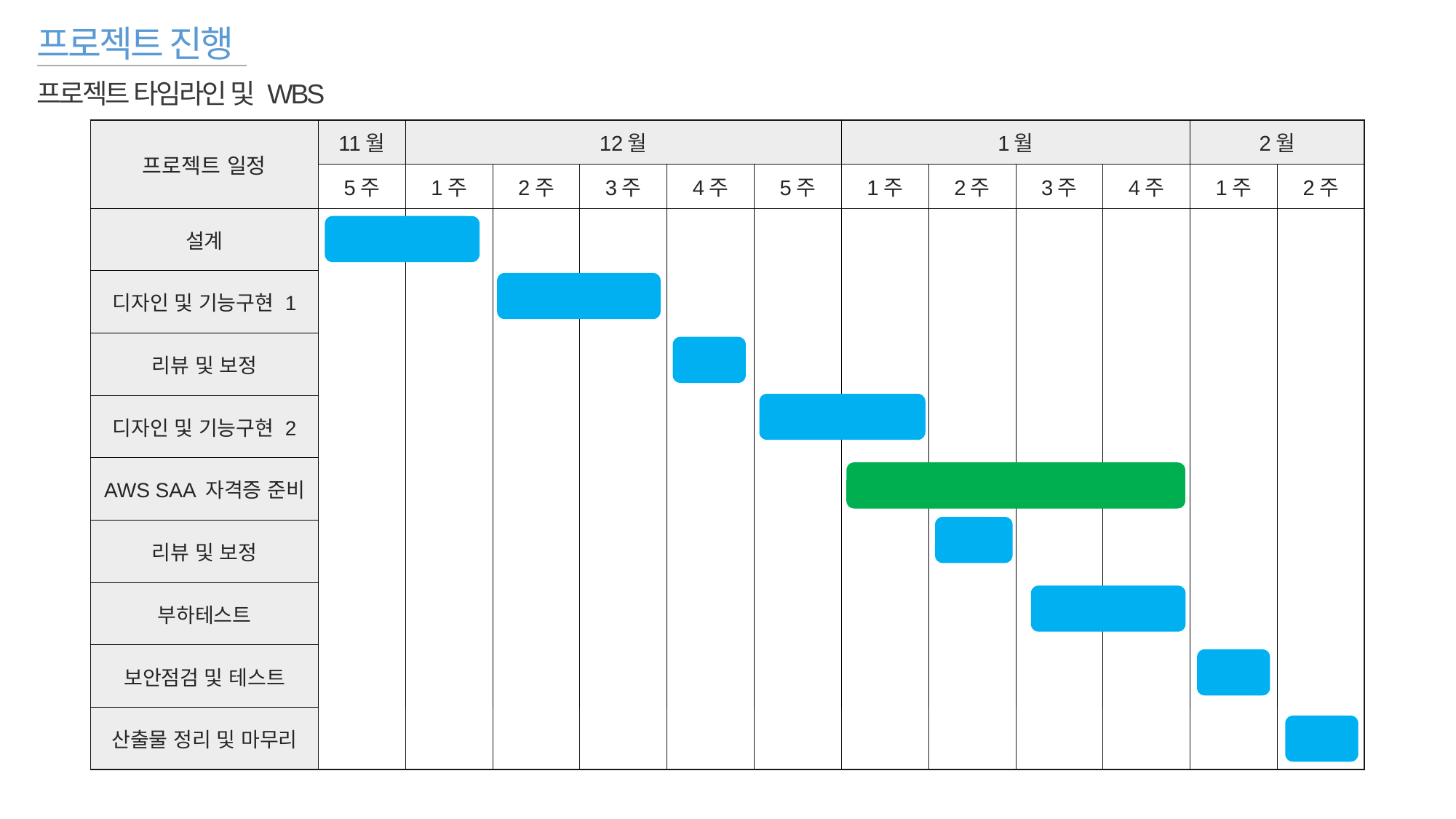

프로젝트 진행
프로젝트 타임라인 및 WBS
| 프로젝트 일정 | 11월 | 12월 |  |  |  |  | 1월 |  |  |  | 2월 |  |
| --- | --- | --- | --- | --- | --- | --- | --- | --- | --- | --- | --- | --- |
|  | 5주 | 1주 | 2주 | 3주 | 4주 | 5주 | 1주 | 2주 | 3주 | 4주 | 1주 | 2주 |
| 설계 |  |  |  |  |  |  |  |  |  |  |  |  |
| 디자인 및 기능구현 1 |  |  |  |  |  |  |  |  |  |  |  |  |
| 리뷰 및 보정 |  |  |  |  |  |  |  |  |  |  |  |  |
| 디자인 및 기능구현 2 |  |  |  |  |  |  |  |  |  |  |  |  |
| AWS SAA 자격증 준비 |  |  |  |  |  |  |  |  |  |  |  |  |
| 리뷰 및 보정 |  |  |  |  |  |  |  |  |  |  |  |  |
| 부하테스트 |  |  |  |  |  |  |  |  |  |  |  |  |
| 보안점검 및 테스트 |  |  |  |  |  |  |  |  |  |  |  |  |
| 산출물 정리 및 마무리 |  |  |  |  |  |  |  |  |  |  |  |  |